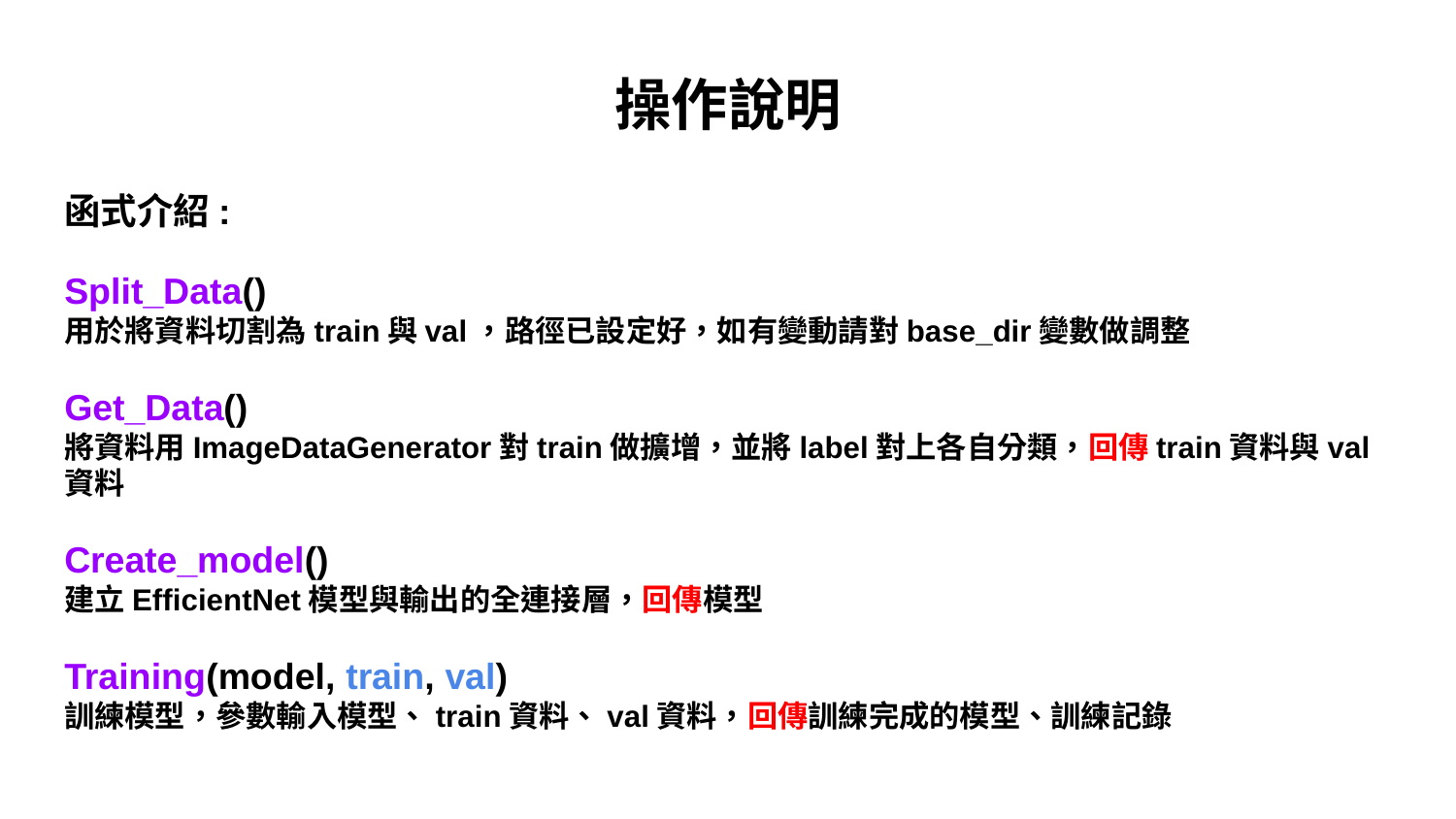

操作說明

函式介紹:

Split_Data()
用於將資料切割為train與val，路徑已設定好，如有變動請對base_dir變數做調整

Get_Data()
將資料用ImageDataGenerator對train做擴增，並將label對上各自分類，回傳train資料與val資料

Create_model()
建立EfficientNet模型與輸出的全連接層，回傳模型

Training(model, train, val)
訓練模型，參數輸入模型、train資料、val資料，回傳訓練完成的模型、訓練記錄